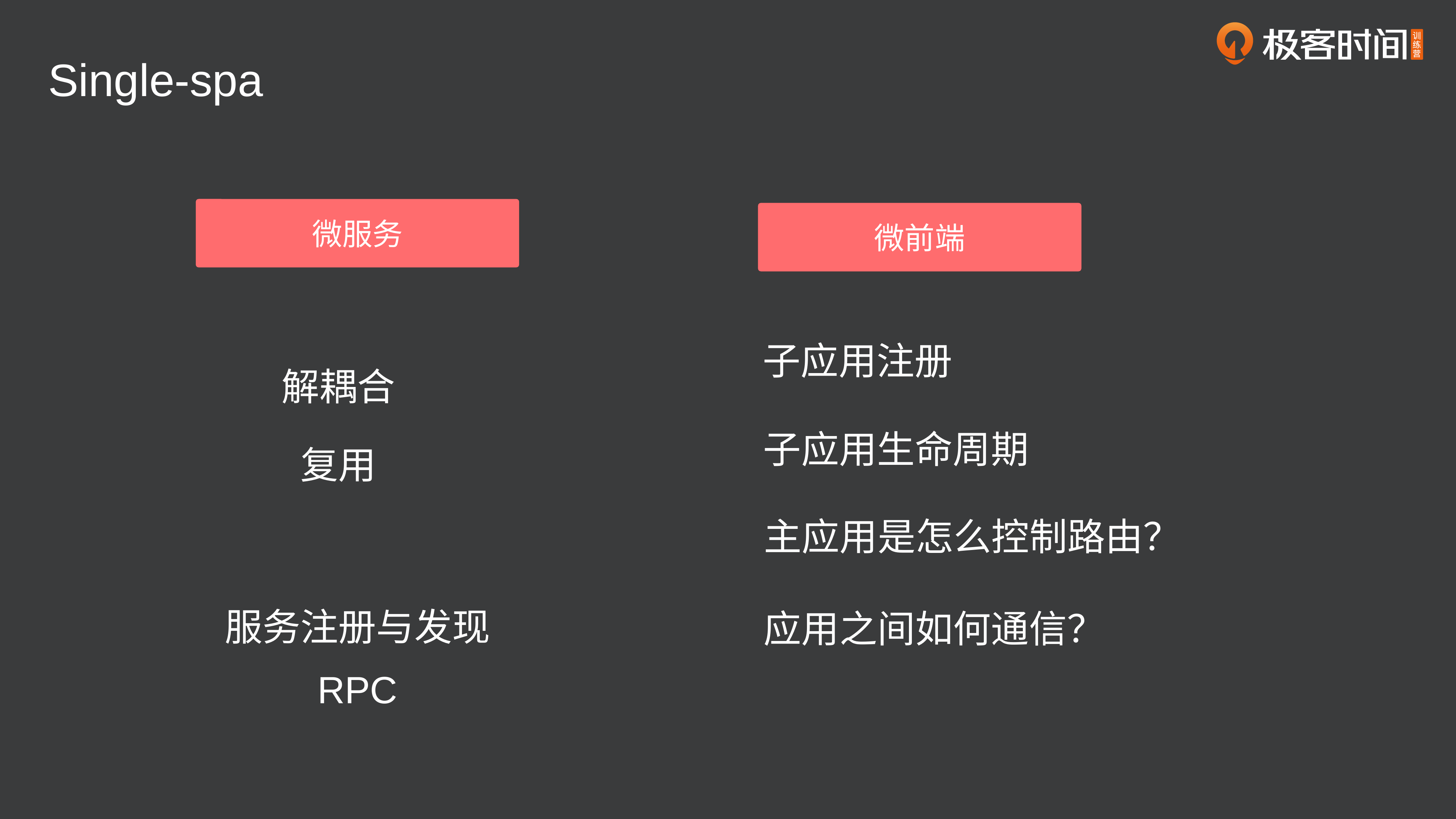

Single-spa

微服务
微前端
子应用注册
解耦合
子应用生命周期
复用
主应用是怎么控制路由？
服务注册与发现
应用之间如何通信？
RPC